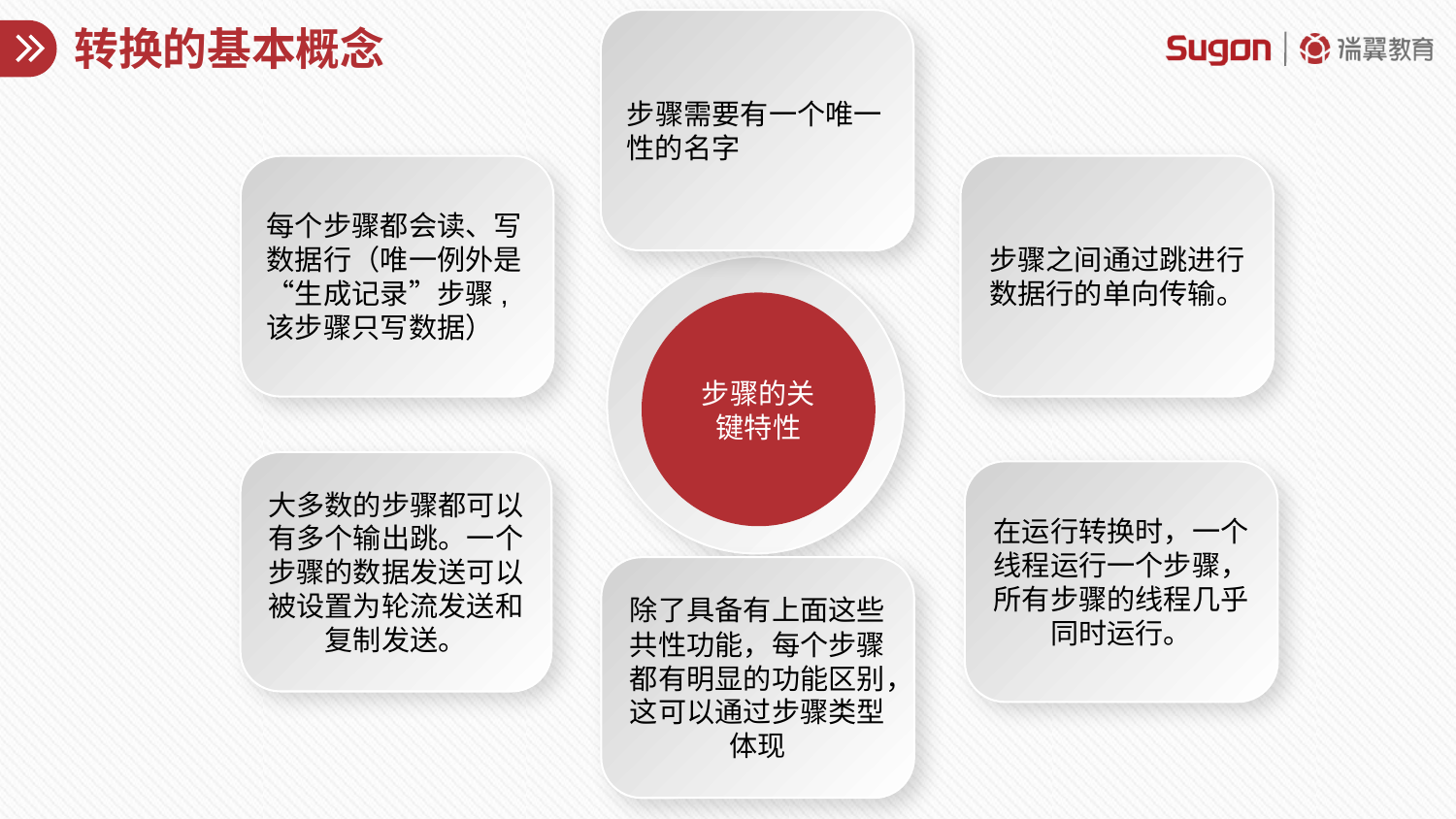

步骤需要有一个唯一性的名字

# 转换的基本概念
步骤之间通过跳进行数据行的单向传输。

每个步骤都会读、写数据行（唯一例外是“生成记录”步骤,该步骤只写数据）

步骤的关键特性
大多数的步骤都可以有多个输出跳。一个步骤的数据发送可以被设置为轮流发送和复制发送。

在运行转换时，一个线程运行一个步骤，所有步骤的线程几乎同时运行。

除了具备有上面这些共性功能，每个步骤都有明显的功能区别，这可以通过步骤类型体现